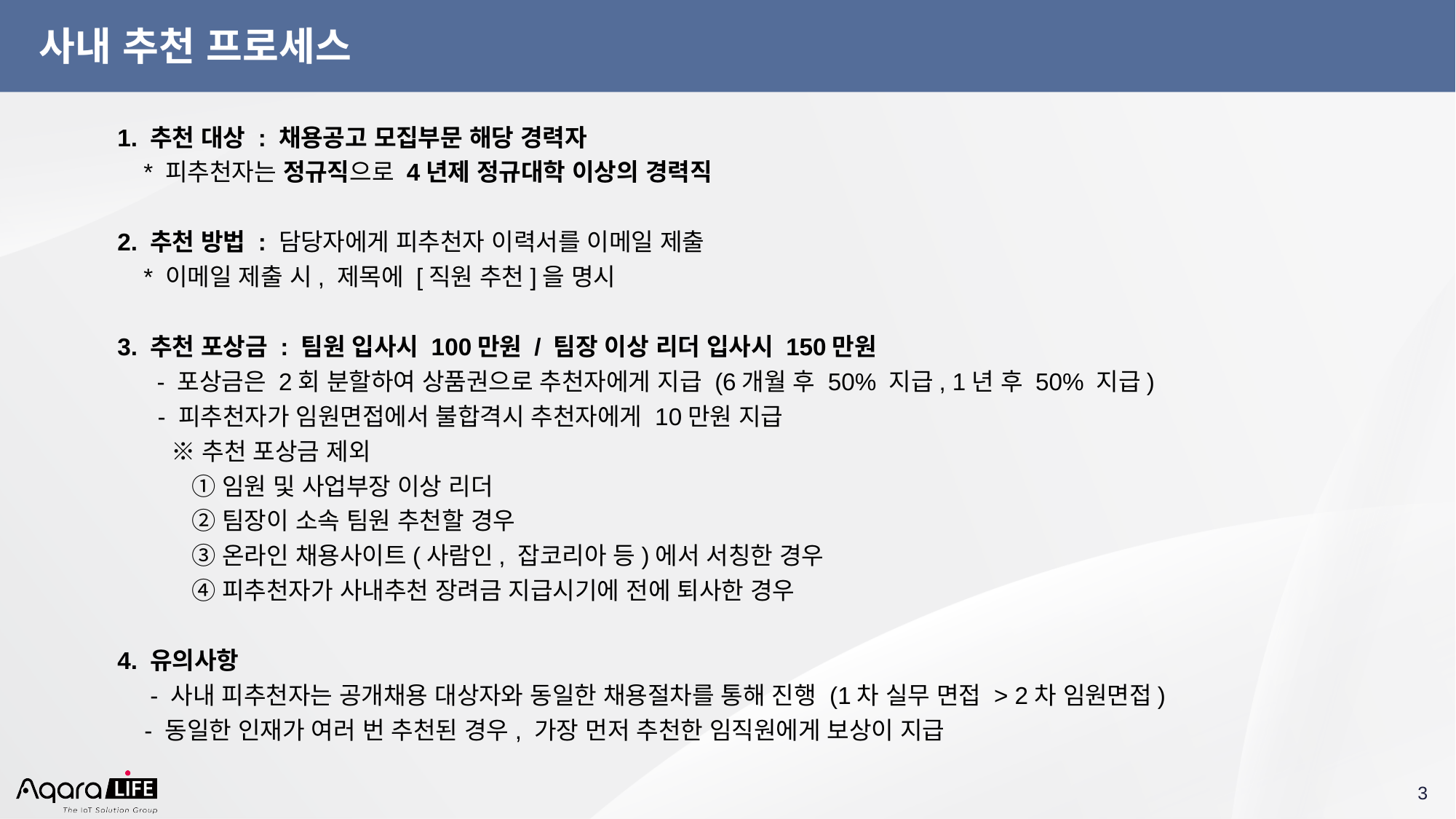

# 사내 추천 프로세스
1. 추천 대상 : 채용공고 모집부문 해당 경력자
   * 피추천자는 정규직으로 4년제 정규대학 이상의 경력직
2. 추천 방법 : 담당자에게 피추천자 이력서를 이메일 제출
   * 이메일 제출 시, 제목에 [직원 추천]을 명시
3. 추천 포상금 : 팀원 입사시 100만원 / 팀장 이상 리더 입사시 150만원
     - 포상금은 2회 분할하여 상품권으로 추천자에게 지급 (6개월 후 50% 지급, 1년 후 50% 지급)
      - 피추천자가 임원면접에서 불합격시 추천자에게 10만원 지급
        ※ 추천 포상금 제외
           ① 임원 및 사업부장 이상 리더 
           ② 팀장이 소속 팀원 추천할 경우
           ③ 온라인 채용사이트(사람인, 잡코리아 등)에서 서칭한 경우
           ④ 피추천자가 사내추천 장려금 지급시기에 전에 퇴사한 경우
4. 유의사항
    - 사내 피추천자는 공개채용 대상자와 동일한 채용절차를 통해 진행 (1차 실무 면접 > 2차 임원면접)
    - 동일한 인재가 여러 번 추천된 경우, 가장 먼저 추천한 임직원에게 보상이 지급
3